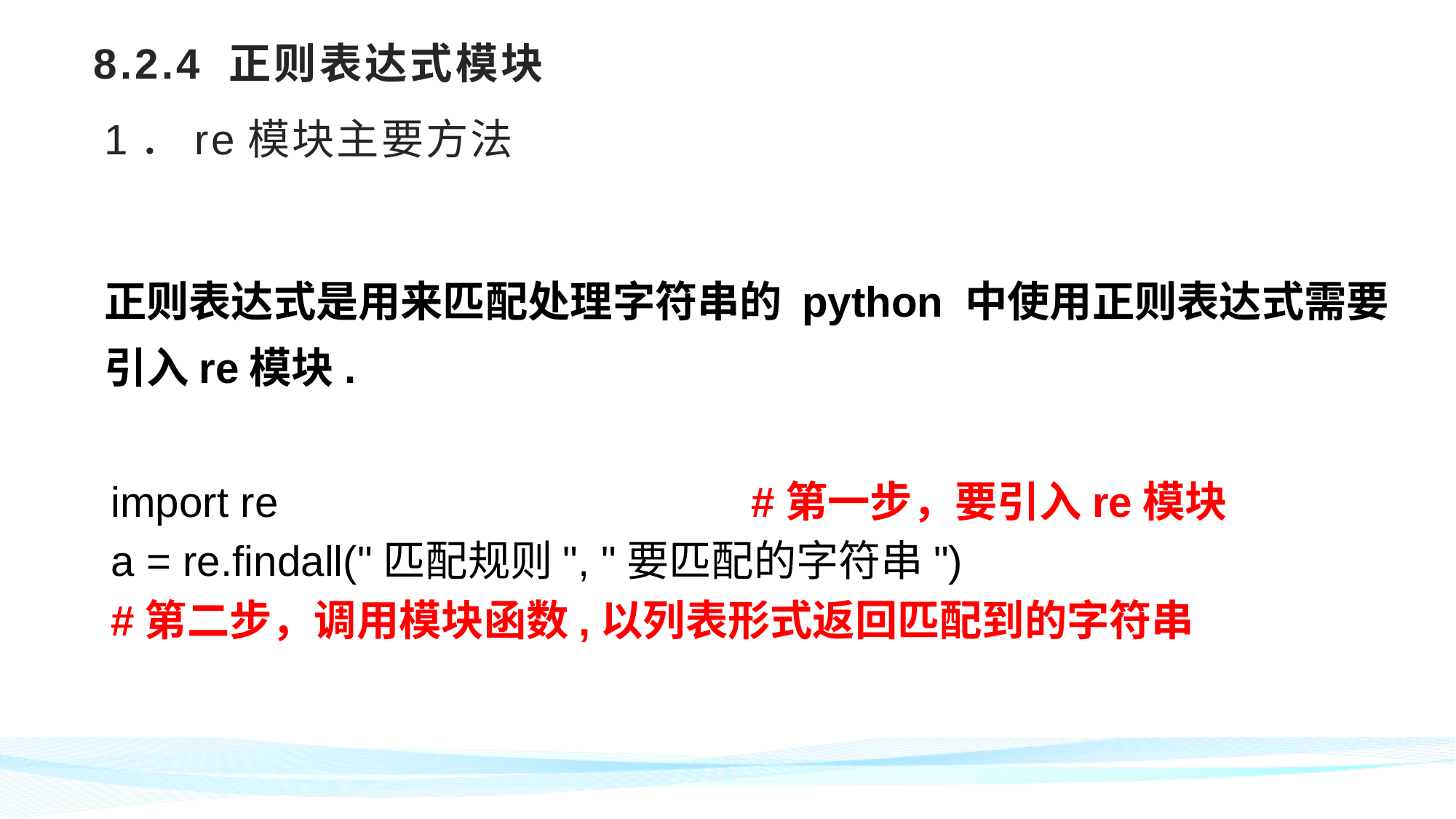

# 8.2.4 正则表达式模块
1．re模块主要方法

正则表达式是用来匹配处理字符串的 python 中使用正则表达式需要引入re模块.

import re                                        #第一步，要引入re模块
a = re.findall("匹配规则", "要匹配的字符串")
#第二步，调用模块函数,以列表形式返回匹配到的字符串